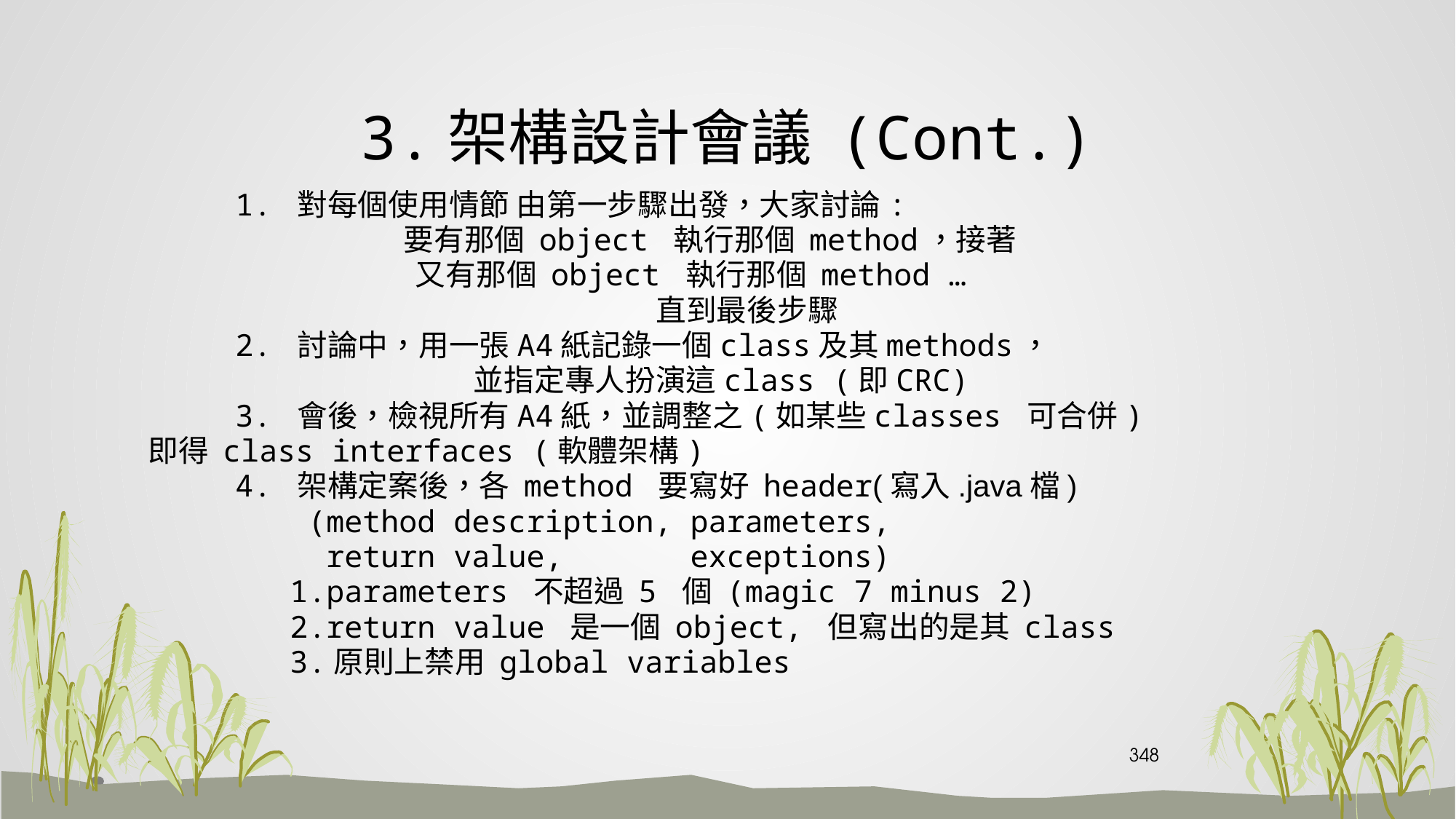

# 3.架構設計會議 (Cont.)
          1. 對每個使用情節 由第一步驟出發，大家討論:
       要有那個 object 執行那個 method，接著
    又有那個 object 執行那個 method …
                  直到最後步驟
          2. 討論中，用一張A4紙記錄一個class及其methods，
             並指定專人扮演這class (即CRC)
          3. 會後，檢視所有A4紙，並調整之(如某些classes 可合併)
             即得 class interfaces (軟體架構)
          4. 架構定案後，各 method 要寫好 header(寫入.java檔)
              (method description, parameters,
               return value,       exceptions)
             1.parameters 不超過 5 個 (magic 7 minus 2)
             2.return value 是一個 object, 但寫出的是其 class
             3.原則上禁用 global variables

348